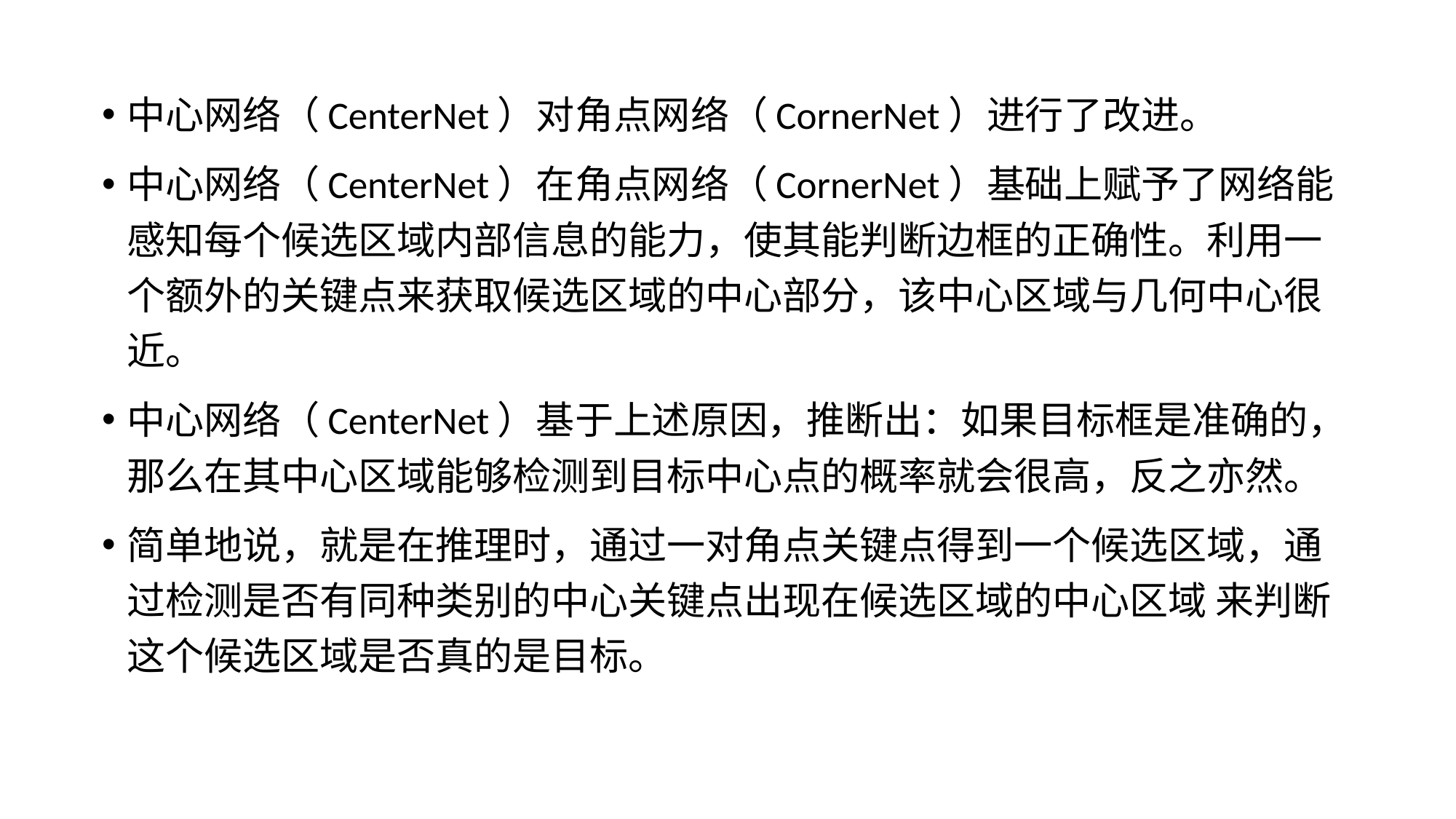

中心网络（CenterNet）对角点网络（CornerNet）进行了改进。
中心网络（CenterNet）在角点网络（CornerNet）基础上赋予了网络能感知每个候选区域内部信息的能力，使其能判断边框的正确性。利用一个额外的关键点来获取候选区域的中心部分，该中心区域与几何中心很近。
中心网络（CenterNet）基于上述原因，推断出：如果目标框是准确的，那么在其中心区域能够检测到目标中心点的概率就会很高，反之亦然。
简单地说，就是在推理时，通过一对角点关键点得到一个候选区域，通过检测是否有同种类别的中心关键点出现在候选区域的中心区域 来判断这个候选区域是否真的是目标。